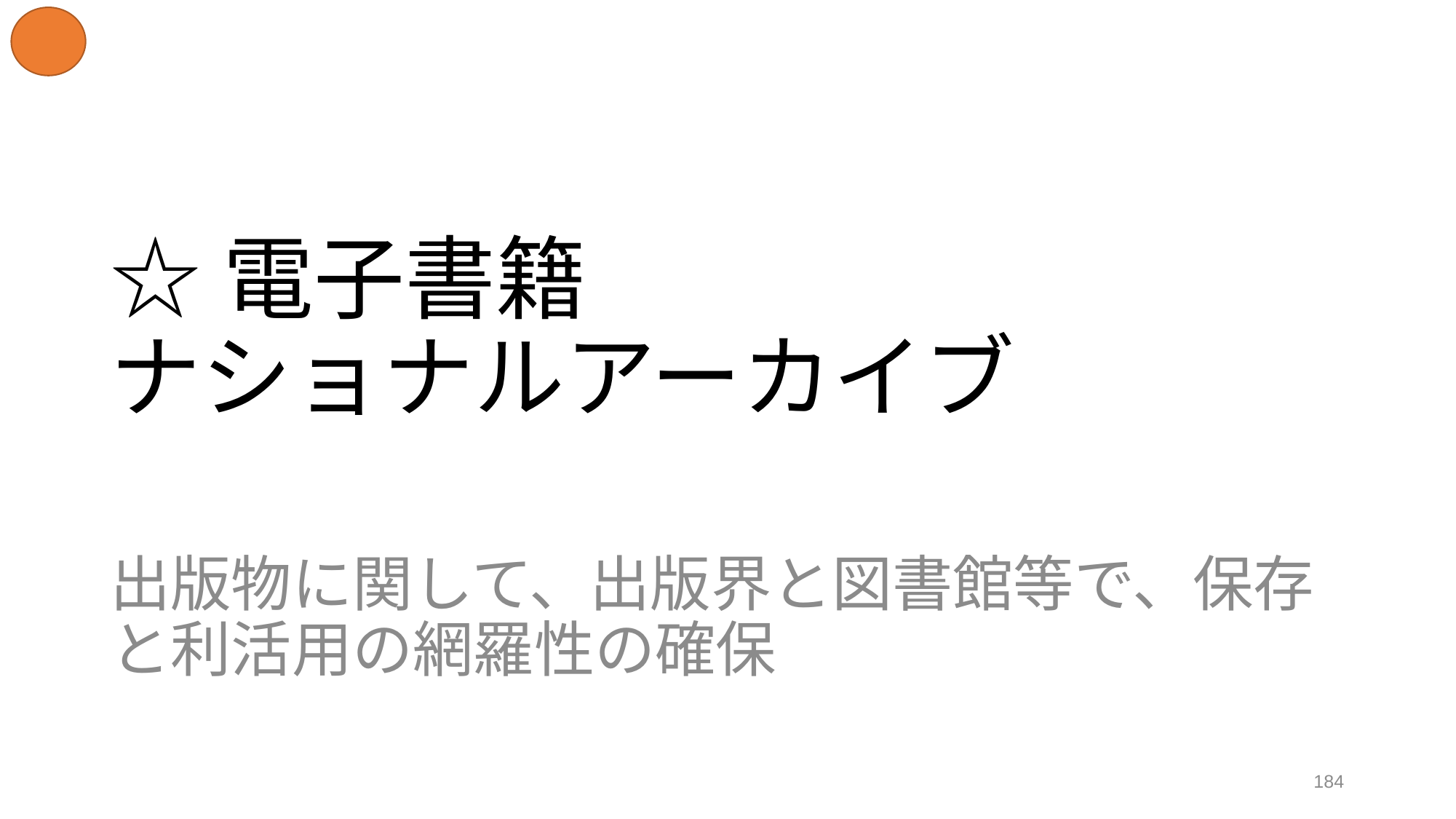

# ☆電子書籍 ナショナルアーカイブ
出版物に関して、出版界と図書館等で、保存と利活用の網羅性の確保

184